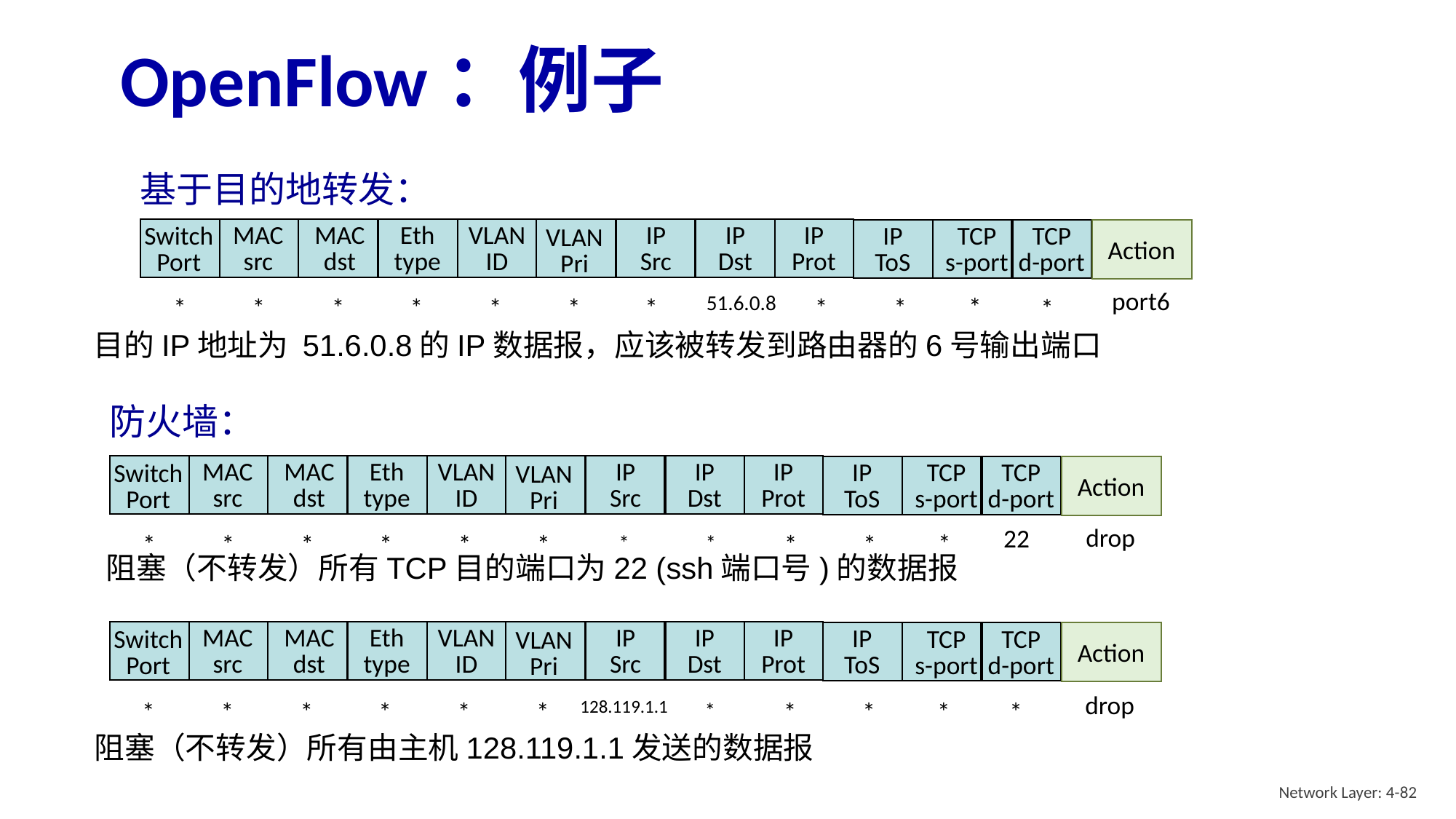

# OpenFlow：例子
基于目的地转发：
MAC
src
MAC
dst
Eth
type
VLAN
ID
IP
Src
IP
Dst
IP
Prot

IP
ToS
TCP
s-port
TCP
d-port
Switch
Port

VLAN
Pri
Action
port6
51.6.0.8
*
*
*
*
*
*
*
*
*
*
*
目的IP地址为 51.6.0.8的IP数据报，应该被转发到路由器的6号输出端口
防火墙：
MAC
src
MAC
dst
Eth
type
VLAN
ID
IP
Src
IP
Dst
IP
Prot

IP
ToS
TCP
s-port
TCP
d-port
Switch
Port

VLAN
Pri
Action
drop
22
*
*
*
*
*
*
*
*
*
*
*
阻塞（不转发）所有TCP目的端口为22 (ssh端口号)的数据报
MAC
src
MAC
dst
Eth
type
VLAN
ID
IP
Src
IP
Dst
IP
Prot

IP
ToS
TCP
s-port
TCP
d-port
Switch
Port

VLAN
Pri
Action
drop
128.119.1.1
*
*
*
*
*
*
*
*
*
*
*
阻塞（不转发）所有由主机128.119.1.1发送的数据报
Network Layer: 4-82